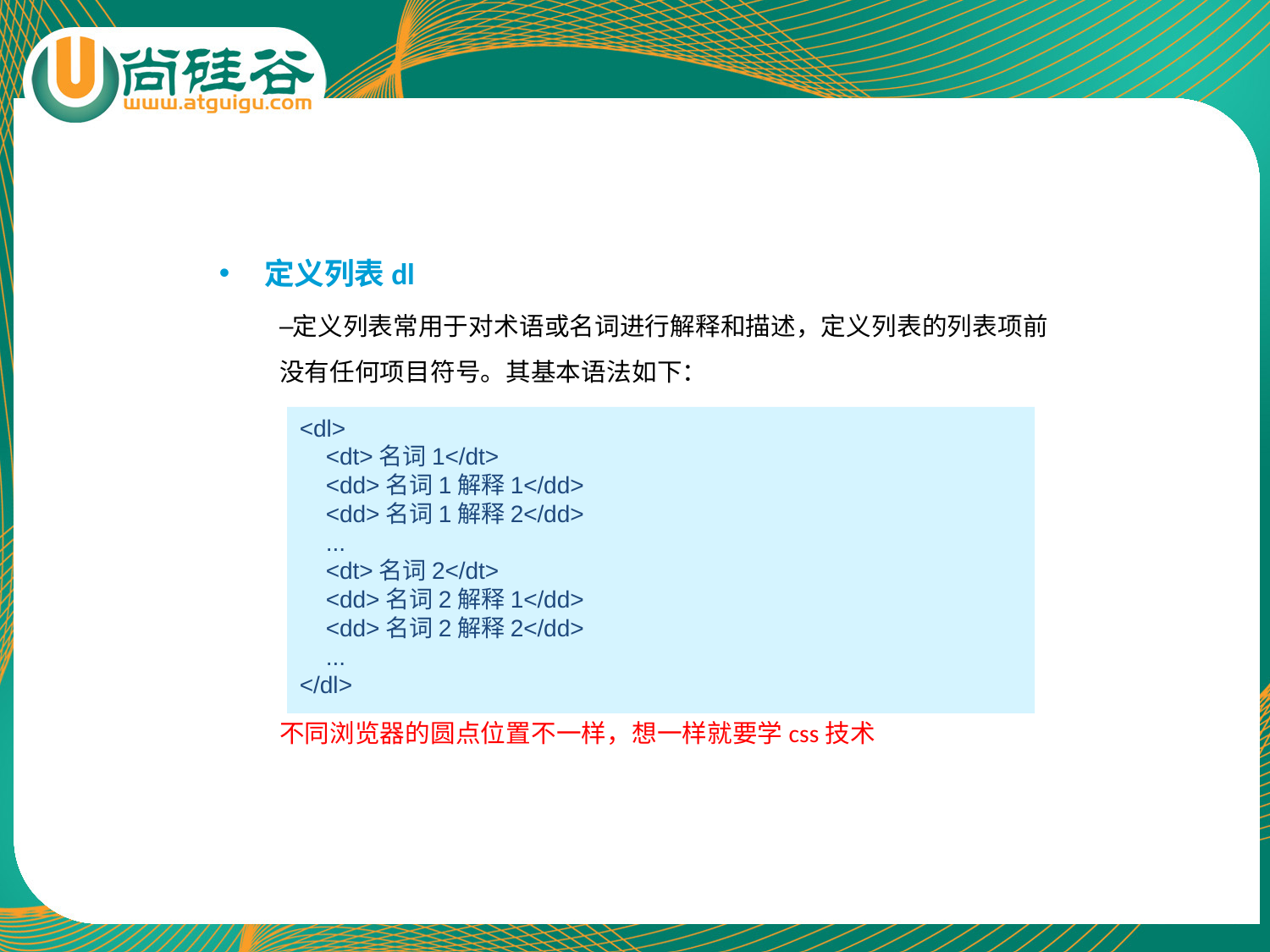

# 定义列表dl
定义列表常用于对术语或名词进行解释和描述，定义列表的列表项前没有任何项目符号。其基本语法如下：

不同浏览器的圆点位置不一样，想一样就要学css技术

<dl>
    <dt>名词1</dt>
    <dd>名词1解释1</dd>
    <dd>名词1解释2</dd>
    ...
    <dt>名词2</dt>
    <dd>名词2解释1</dd>
    <dd>名词2解释2</dd>
    ...
</dl>